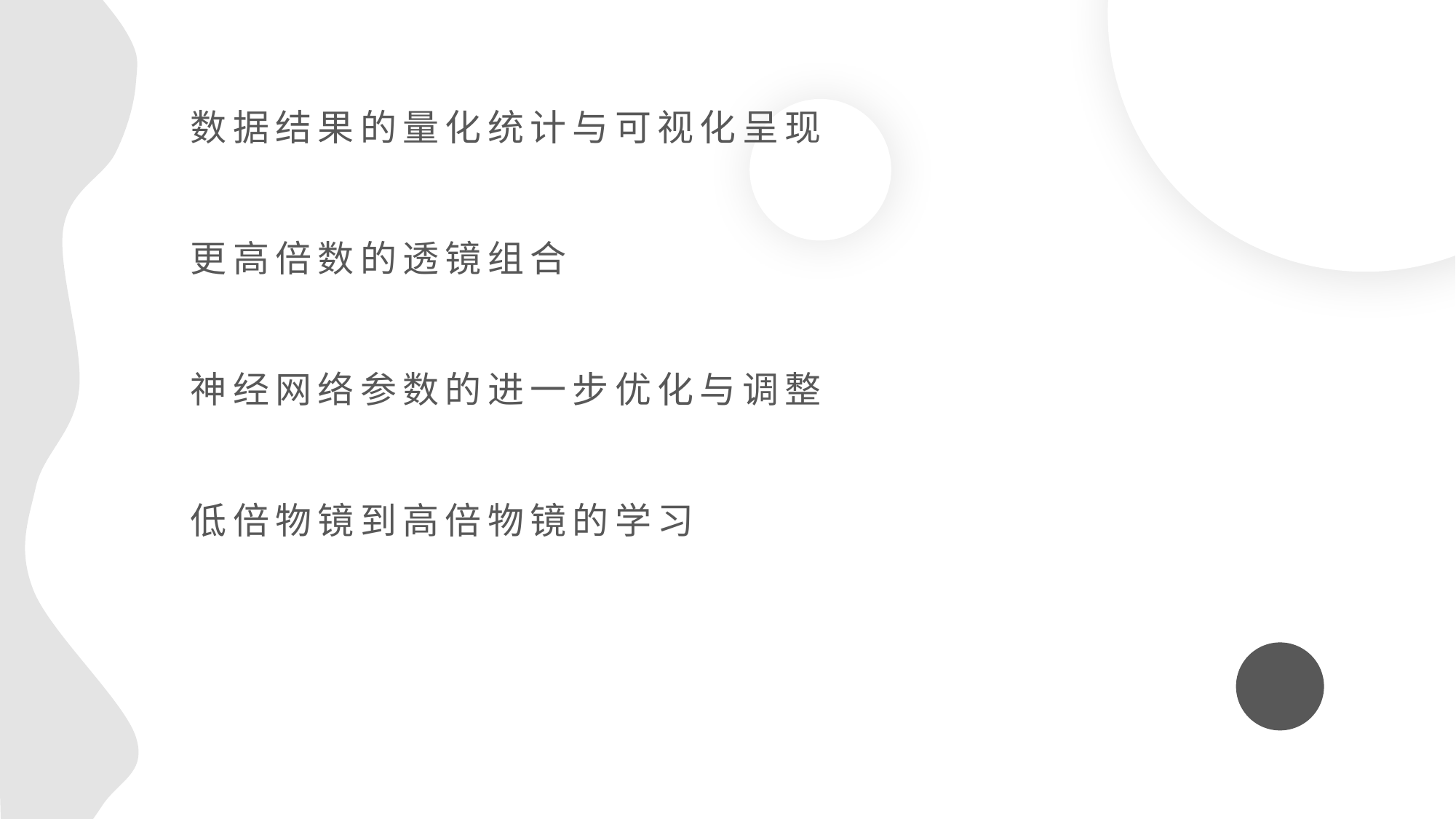

数据结果的量化统计与可视化呈现

更高倍数的透镜组合

神经网络参数的进一步优化与调整

低倍物镜到高倍物镜的学习